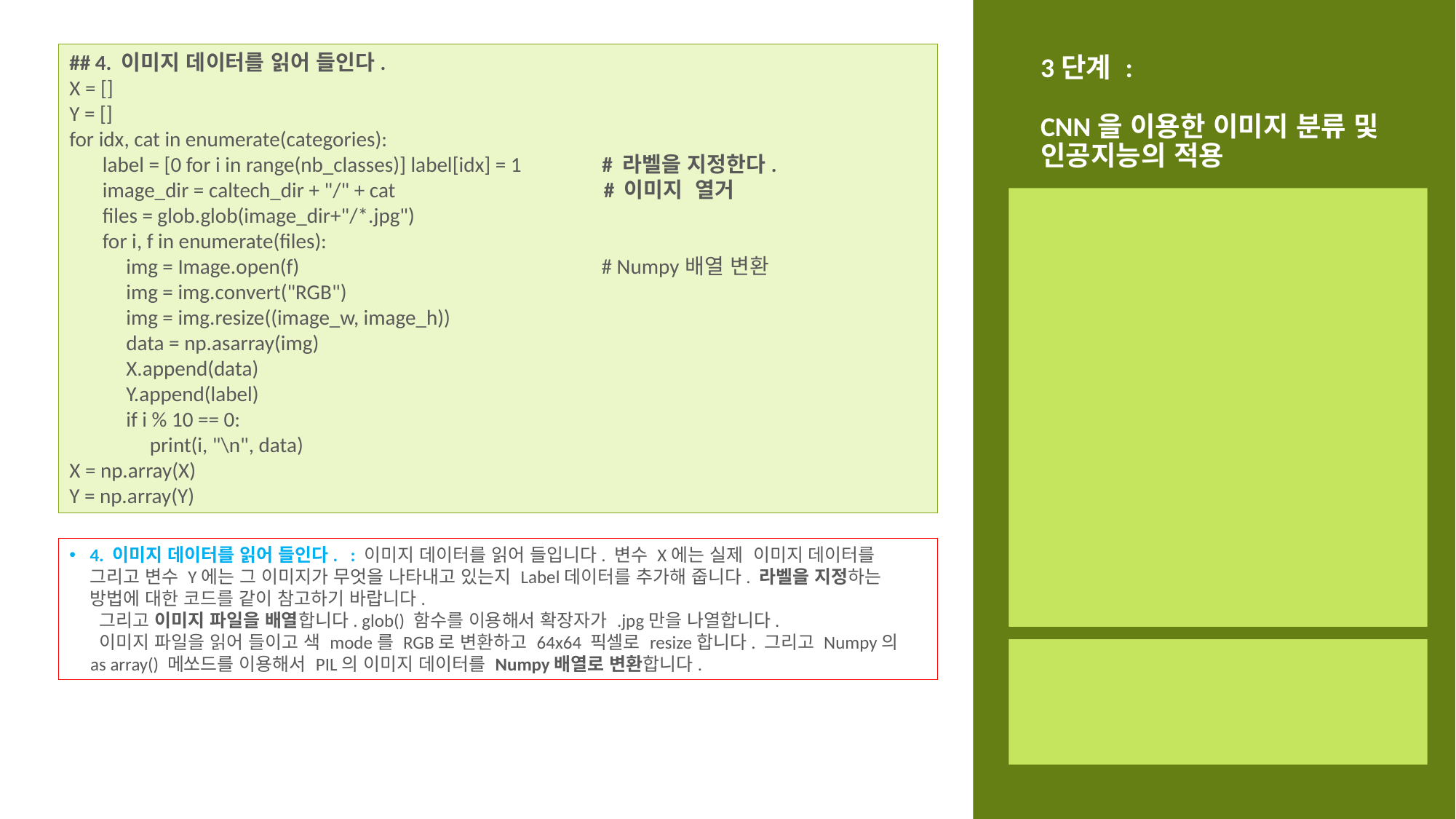

# 3단계 : CNN을 이용한 이미지 분류 및 인공지능의 적용
## 4. 이미지 데이터를 읽어 들인다.
X = []
Y = []
for idx, cat in enumerate(categories):
       label = [0 for i in range(nb_classes)] label[idx] = 1                 # 라벨을 지정한다.
       image_dir = caltech_dir + "/" + cat                                            # 이미지  열거
       files = glob.glob(image_dir+"/*.jpg")
       for i, f in enumerate(files):
            img = Image.open(f)                                                                # Numpy배열 변환
            img = img.convert("RGB")
            img = img.resize((image_w, image_h))
            data = np.asarray(img)
            X.append(data)
            Y.append(label)
            if i % 10 == 0:
                 print(i, "\n", data)
X = np.array(X)
Y = np.array(Y)

4. 이미지 데이터를 읽어 들인다.   : 이미지 데이터를 읽어 들입니다. 변수 X에는 실제  이미지 데이터를 그리고 변수 Y에는 그 이미지가 무엇을 나타내고 있는지 Label데이터를 추가해 줍니다. 라벨을 지정하는 방법에 대한 코드를 같이 참고하기 바랍니다.
     그리고 이미지 파일을 배열합니다. glob() 함수를 이용해서 확장자가 .jpg만을 나열합니다.
     이미지 파일을 읽어 들이고 색 mode를 RGB로 변환하고 64x64 픽셀로 resize합니다. 그리고 Numpy의
     as array() 메쏘드를 이용해서 PIL의 이미지 데이터를 Numpy배열로 변환합니다.